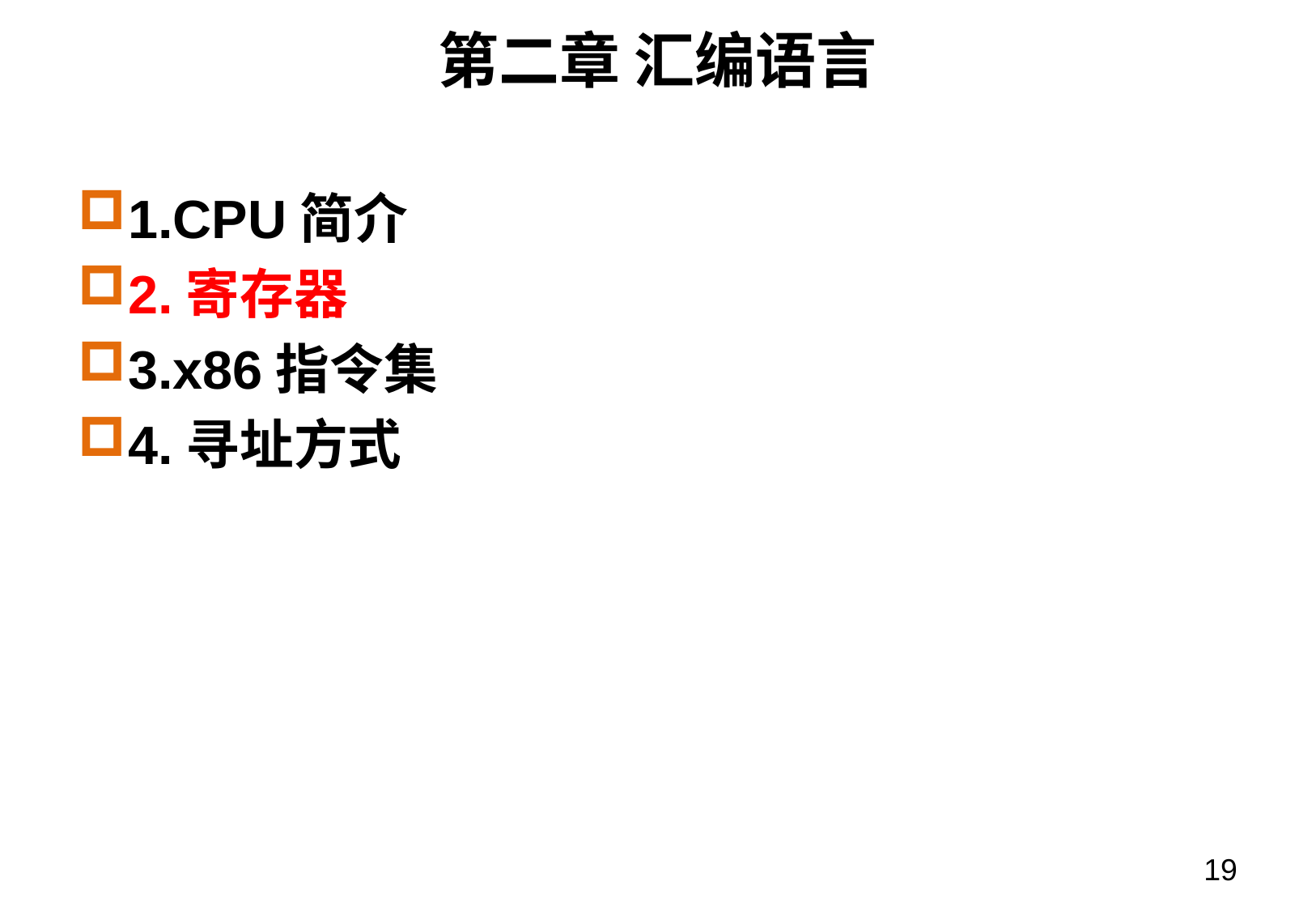

# 第二章 汇编语言
1.CPU简介
2.寄存器
3.x86指令集
4.寻址方式
19